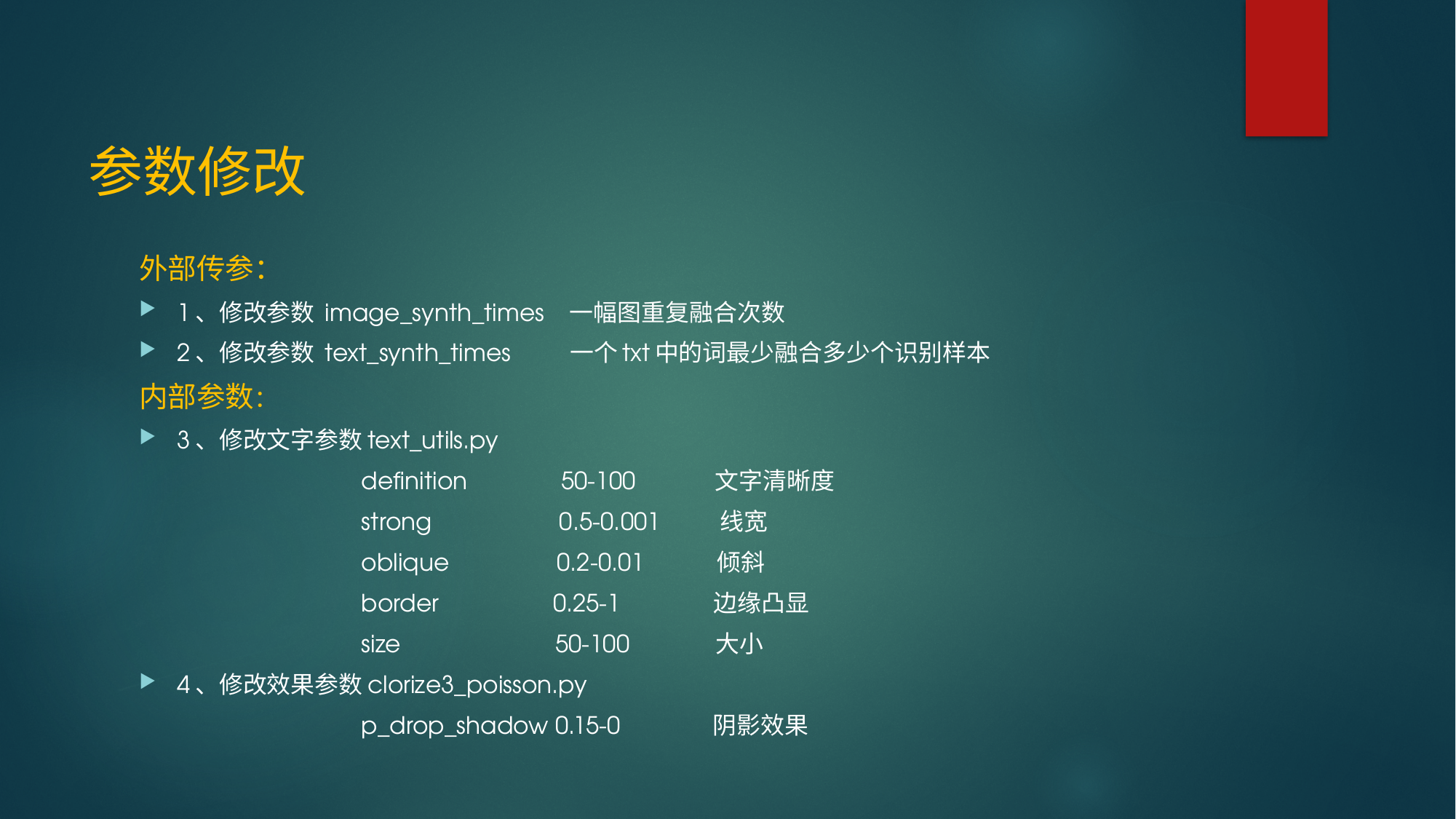

# 参数修改
外部传参：
1、修改参数 image_synth_times   一幅图重复融合次数
2、修改参数 text_synth_times        一个txt中的词最少融合多少个识别样本
内部参数：
3、修改文字参数text_utils.py
                                 definition              50-100           文字清晰度
                                 strong                   0.5-0.001        线宽
                                 oblique                0.2-0.01          倾斜
                                 border                 0.25-1             边缘凸显
                                 size                       50-100            大小
4、修改效果参数clorize3_poisson.py
                                 p_drop_shadow 0.15-0             阴影效果